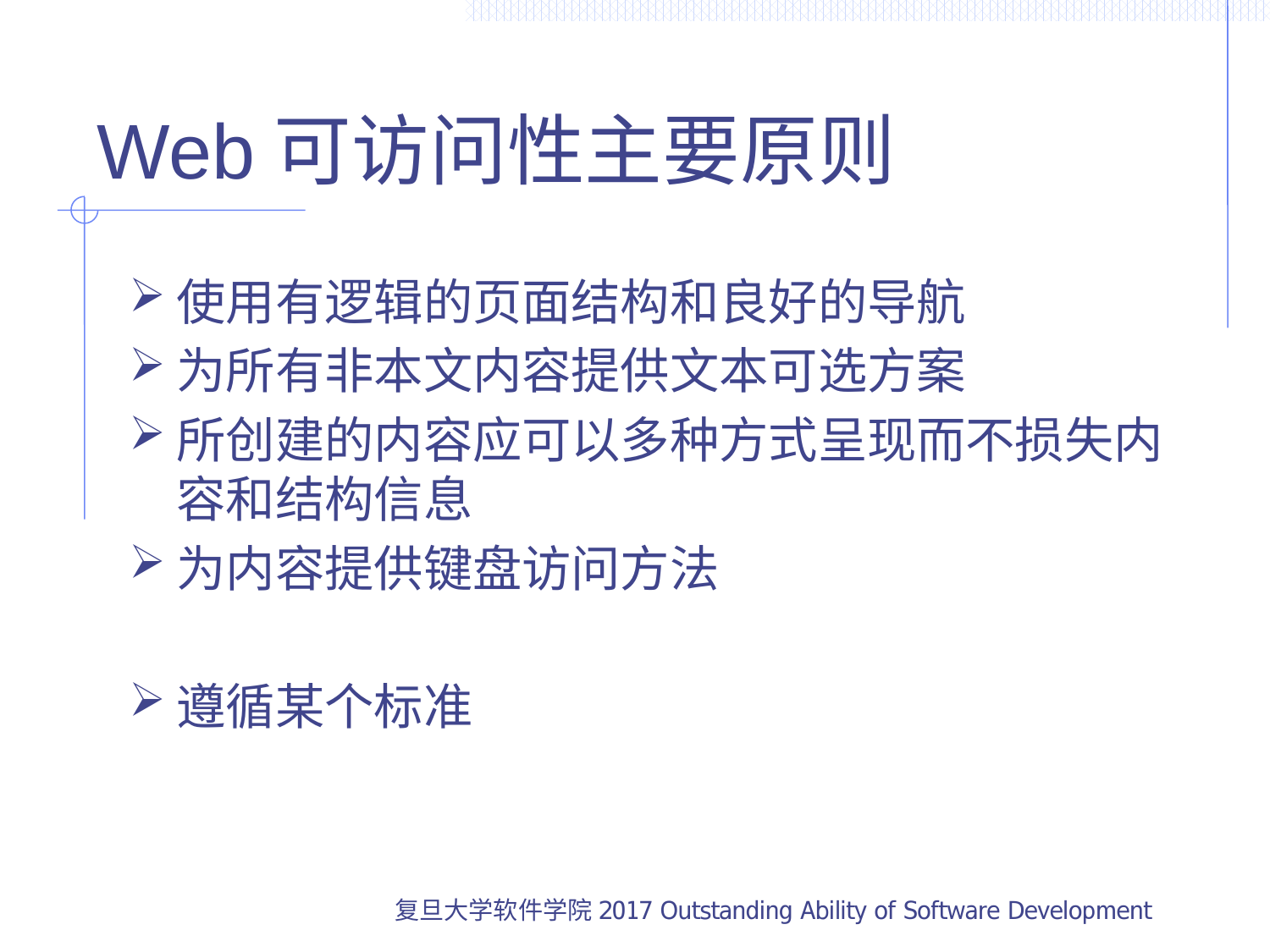

# Web可访问性主要原则
使用有逻辑的页面结构和良好的导航
为所有非本文内容提供文本可选方案
所创建的内容应可以多种方式呈现而不损失内容和结构信息
为内容提供键盘访问方法

遵循某个标准